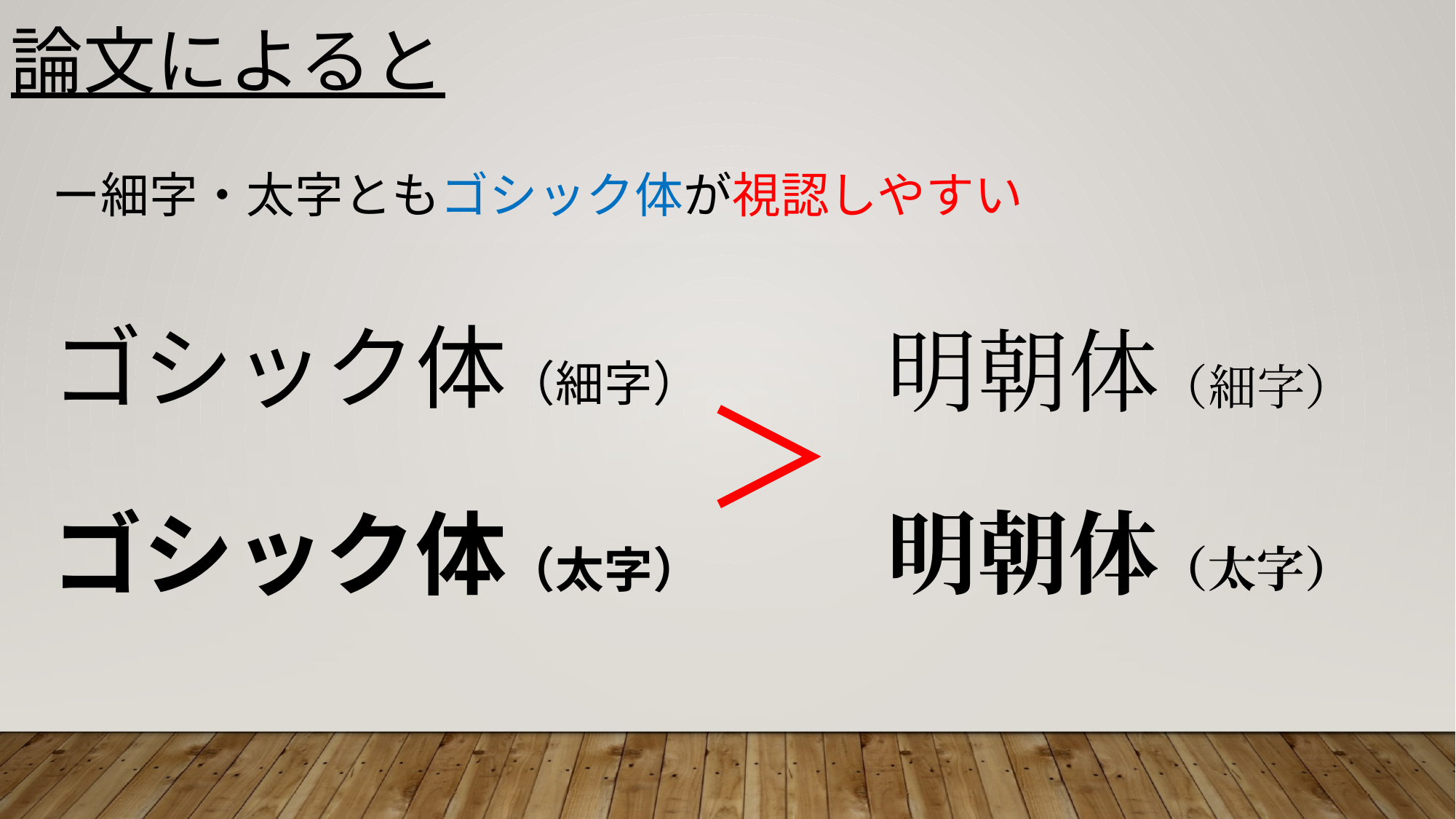

論文によると
ー細字・太字ともゴシック体が視認しやすい
ゴシック体（細字）
明朝体（細字）

＞
明朝体（太字）
ゴシック体（太字）